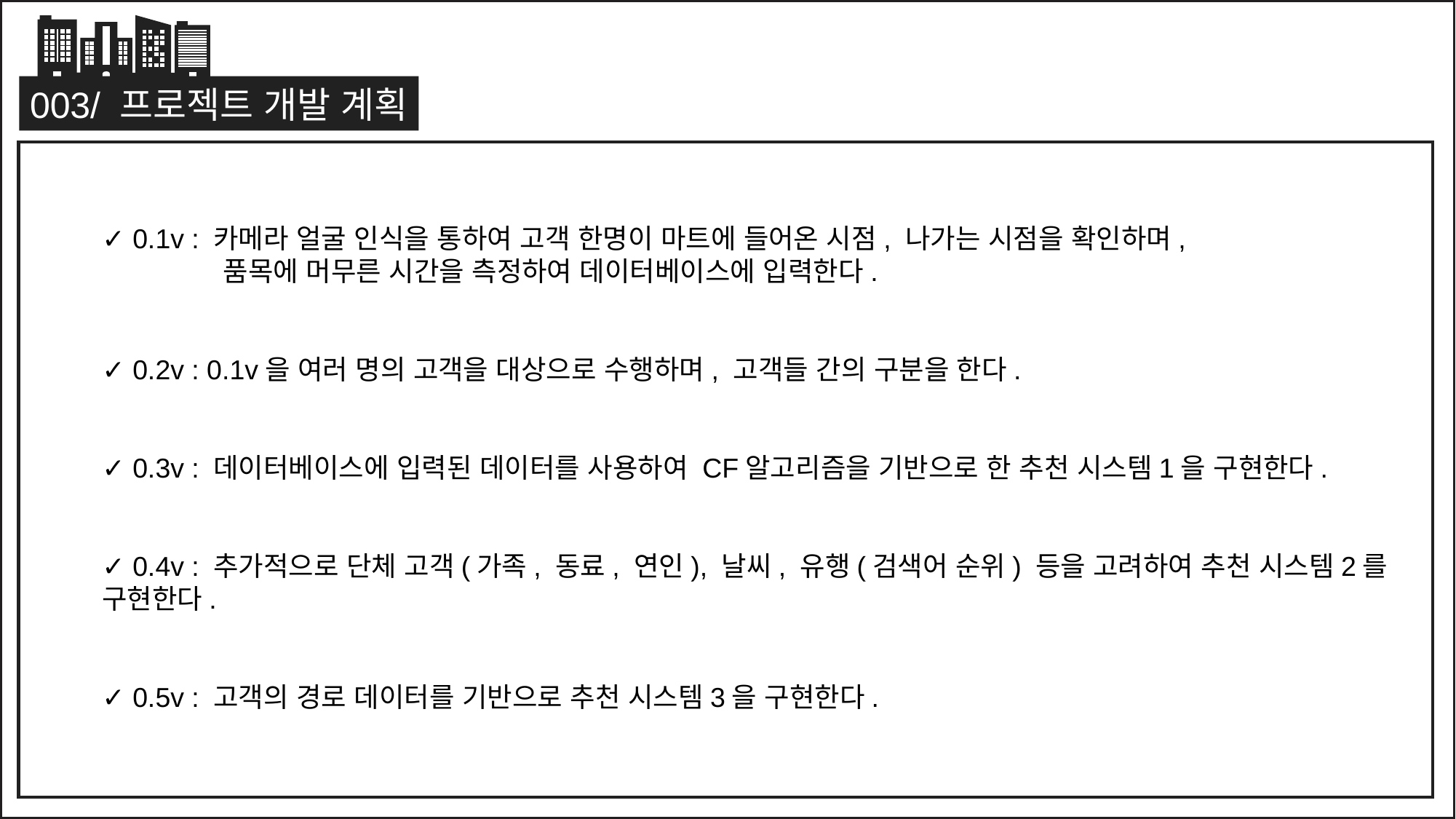

003/ 프로젝트 개발 계획

✓ 0.1v : 카메라 얼굴 인식을 통하여 고객 한명이 마트에 들어온 시점, 나가는 시점을 확인하며,
               품목에 머무른 시간을 측정하여 데이터베이스에 입력한다.

✓ 0.2v : 0.1v을 여러 명의 고객을 대상으로 수행하며, 고객들 간의 구분을 한다.

✓ 0.3v : 데이터베이스에 입력된 데이터를 사용하여 CF알고리즘을 기반으로 한 추천 시스템1을 구현한다.

✓ 0.4v : 추가적으로 단체 고객(가족, 동료, 연인), 날씨, 유행(검색어 순위) 등을 고려하여 추천 시스템2를 구현한다.

✓ 0.5v : 고객의 경로 데이터를 기반으로 추천 시스템3을 구현한다.